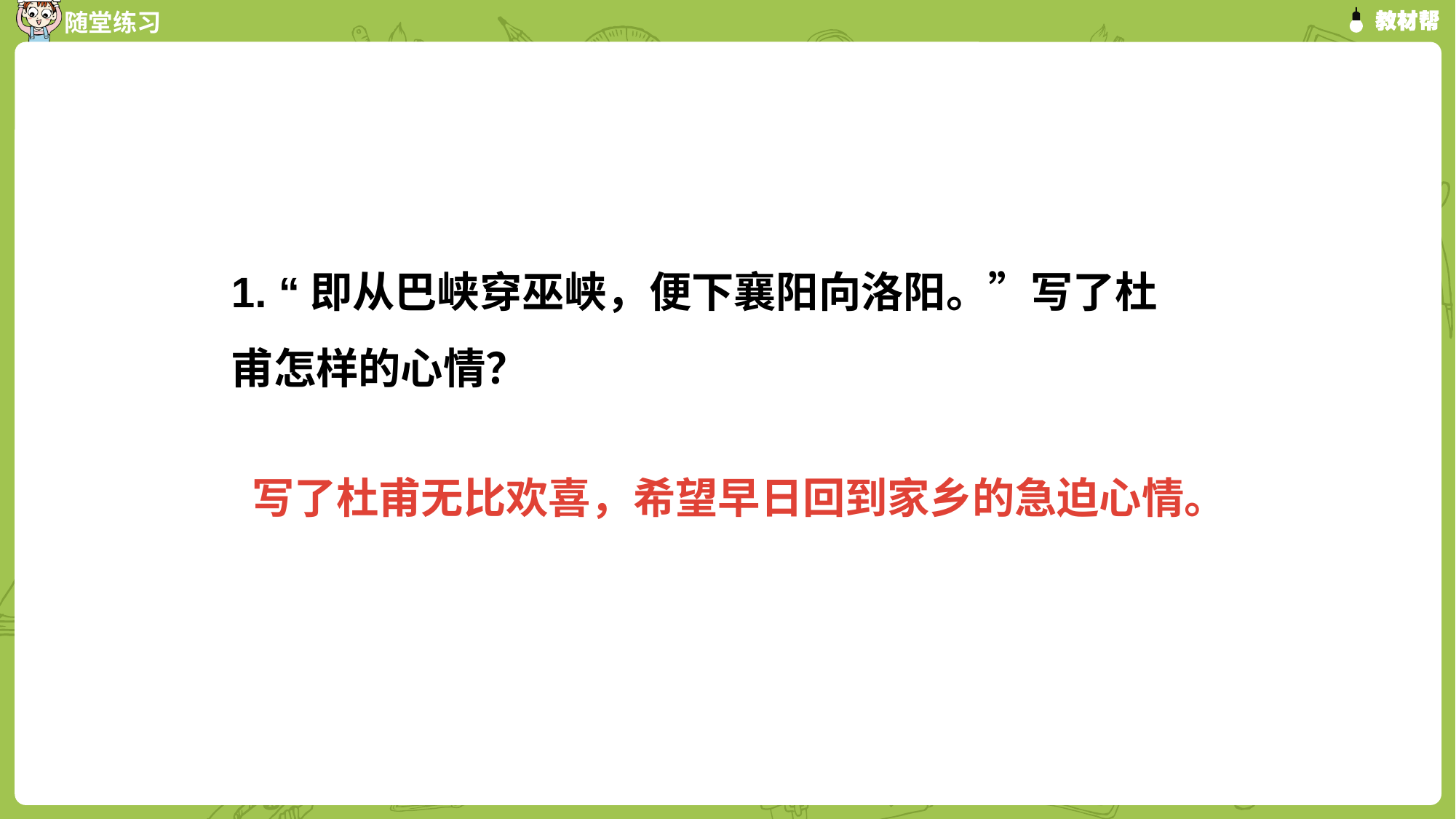

1. “即从巴峡穿巫峡，便下襄阳向洛阳。”写了杜甫怎样的心情？
写了杜甫无比欢喜，希望早日回到家乡的急迫心情。